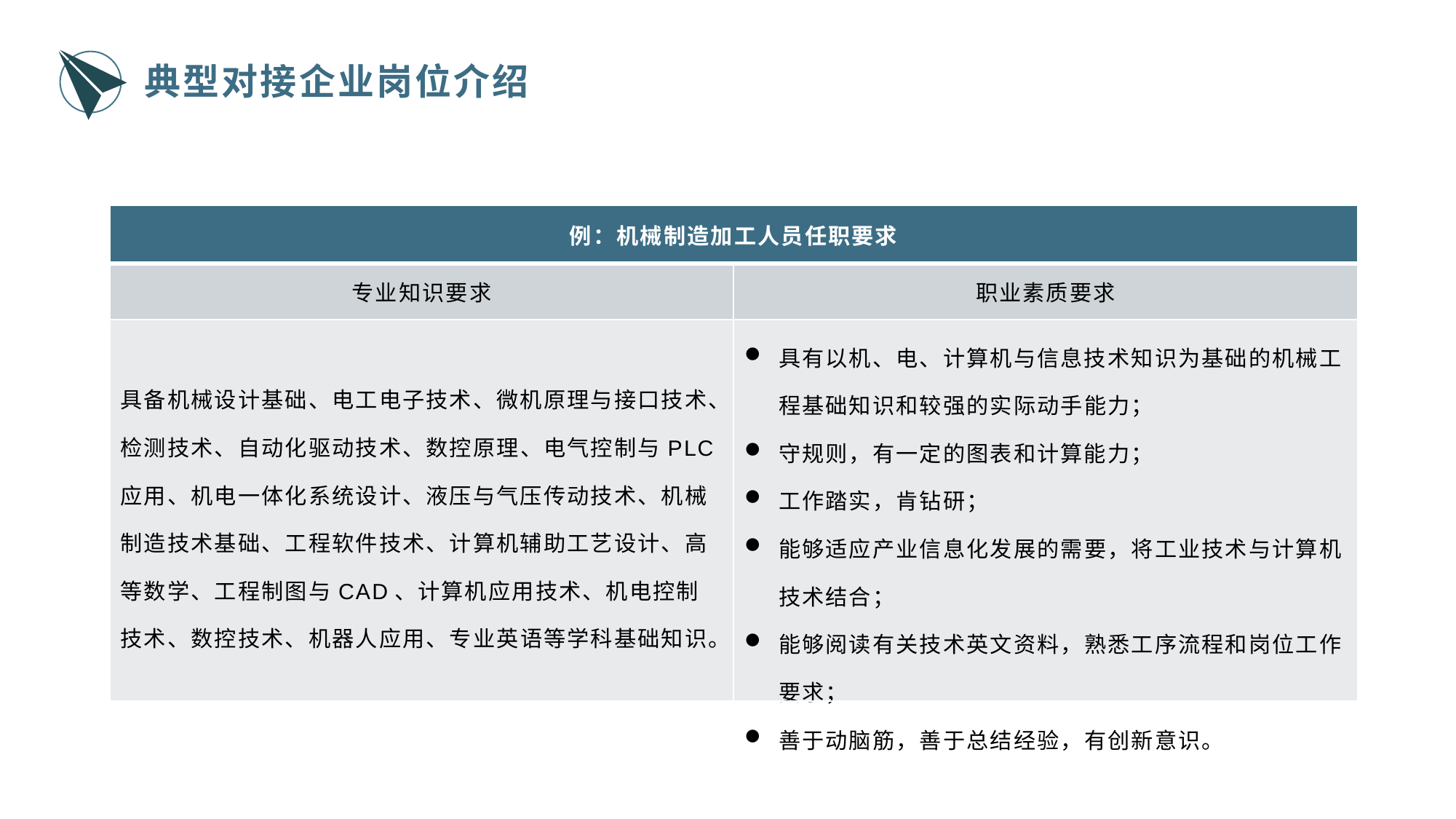

典型对接企业岗位介绍
| 例：机械制造加工人员任职要求 |  |
| --- | --- |
| 专业知识要求 | 职业素质要求 |
| 具备机械设计基础、电工电子技术、微机原理与接口技术、检测技术、自动化驱动技术、数控原理、电气控制与PLC应用、机电一体化系统设计、液压与气压传动技术、机械制造技术基础、工程软件技术、计算机辅助工艺设计、高等数学、工程制图与CAD、计算机应用技术、机电控制技术、数控技术、机器人应用、专业英语等学科基础知识。 | 具有以机、电、计算机与信息技术知识为基础的机械工程基础知识和较强的实际动手能力； 守规则，有一定的图表和计算能力； 工作踏实，肯钻研； 能够适应产业信息化发展的需要，将工业技术与计算机技术结合； 能够阅读有关技术英文资料，熟悉工序流程和岗位工作要求； 善于动脑筋，善于总结经验，有创新意识。 |